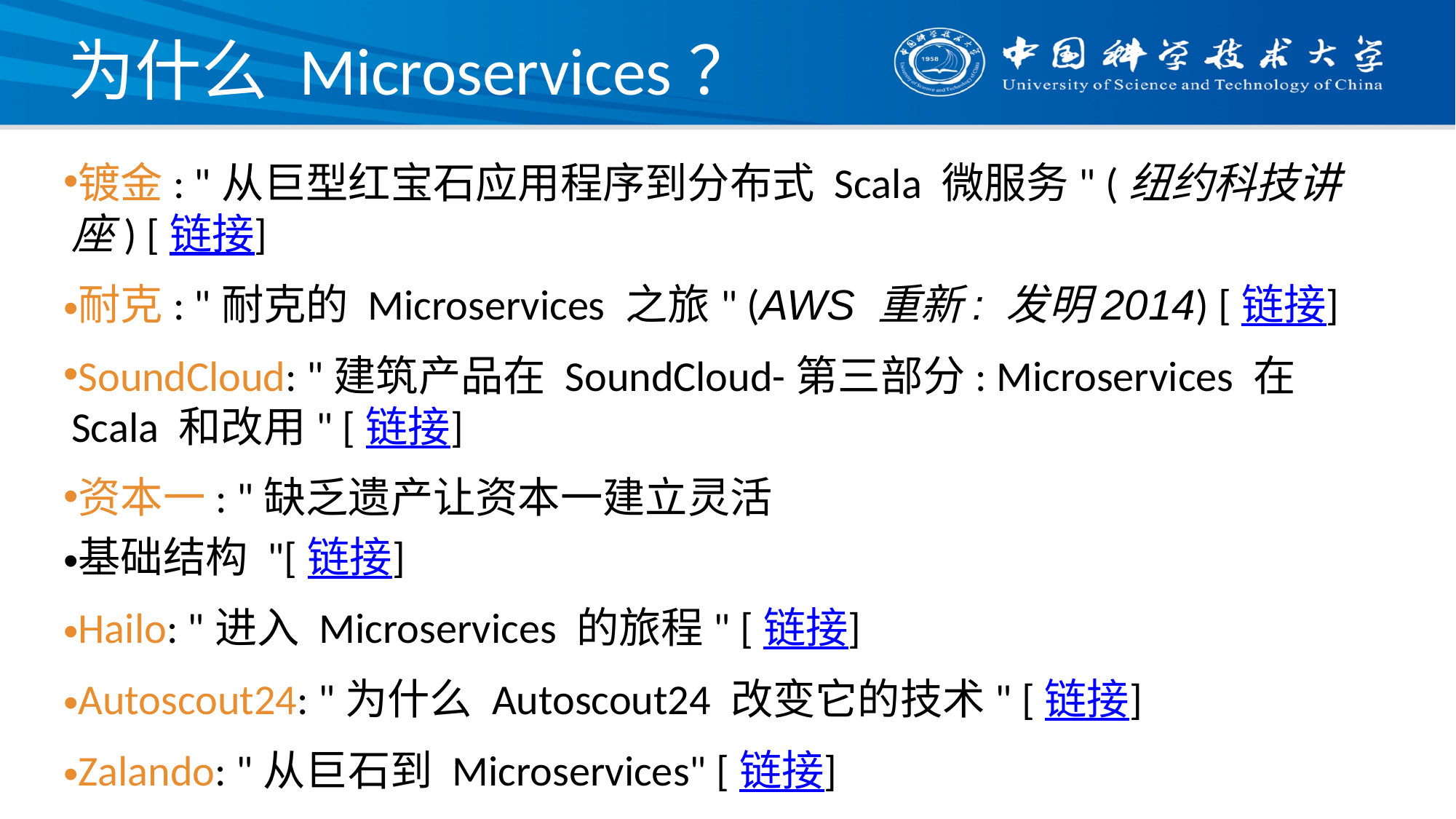

# 为什么 Microservices？
镀金: "从巨型红宝石应用程序到分布式 Scala 微服务" (纽约科技讲座) [链接]
耐克: "耐克的 Microservices 之旅" (AWS 重新: 发明2014) [链接]
SoundCloud: "建筑产品在 SoundCloud-第三部分: Microservices 在 Scala 和改用" [链接]
资本一: "缺乏遗产让资本一建立灵活
基础结构 "[链接]
Hailo: "进入 Microservices 的旅程" [链接]
Autoscout24: "为什么 Autoscout24 改变它的技术" [链接]
Zalando: "从巨石到 Microservices" [链接]